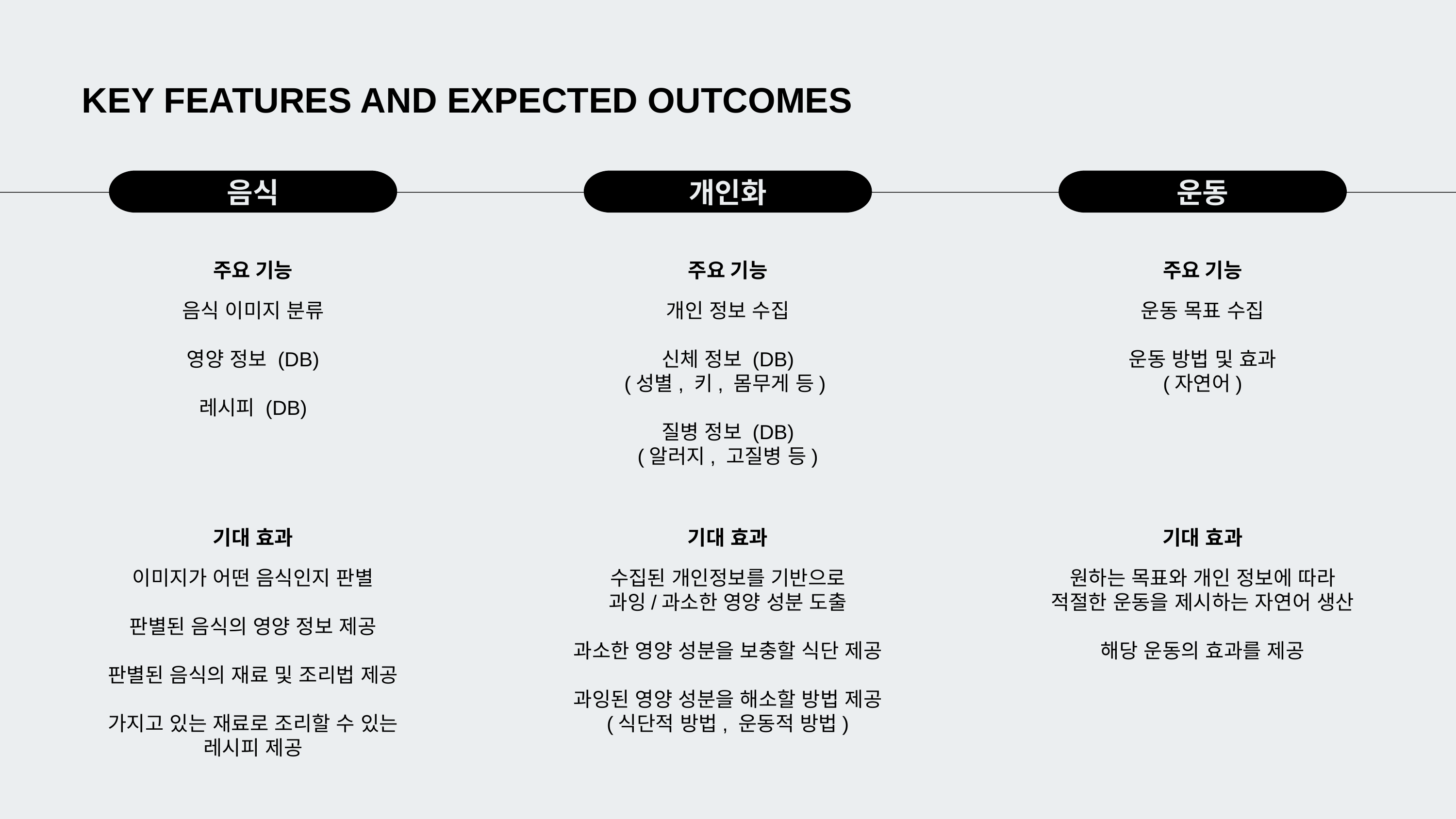

KEY FEATURES AND EXPECTED OUTCOMES

음식
개인화
운동

주요 기능
주요 기능
주요 기능
음식 이미지 분류

영양 정보 (DB)

레시피 (DB)
개인 정보 수집

신체 정보 (DB)
(성별, 키, 몸무게 등)

질병 정보 (DB)
(알러지, 고질병 등)
운동 목표 수집

운동 방법 및 효과
(자연어)
기대 효과
기대 효과
기대 효과
이미지가 어떤 음식인지 판별

판별된 음식의 영양 정보 제공

판별된 음식의 재료 및 조리법 제공

가지고 있는 재료로 조리할 수 있는
레시피 제공
수집된 개인정보를 기반으로
과잉/과소한 영양 성분 도출

과소한 영양 성분을 보충할 식단 제공

과잉된 영양 성분을 해소할 방법 제공
(식단적 방법, 운동적 방법)
원하는 목표와 개인 정보에 따라
적절한 운동을 제시하는 자연어 생산

해당 운동의 효과를 제공